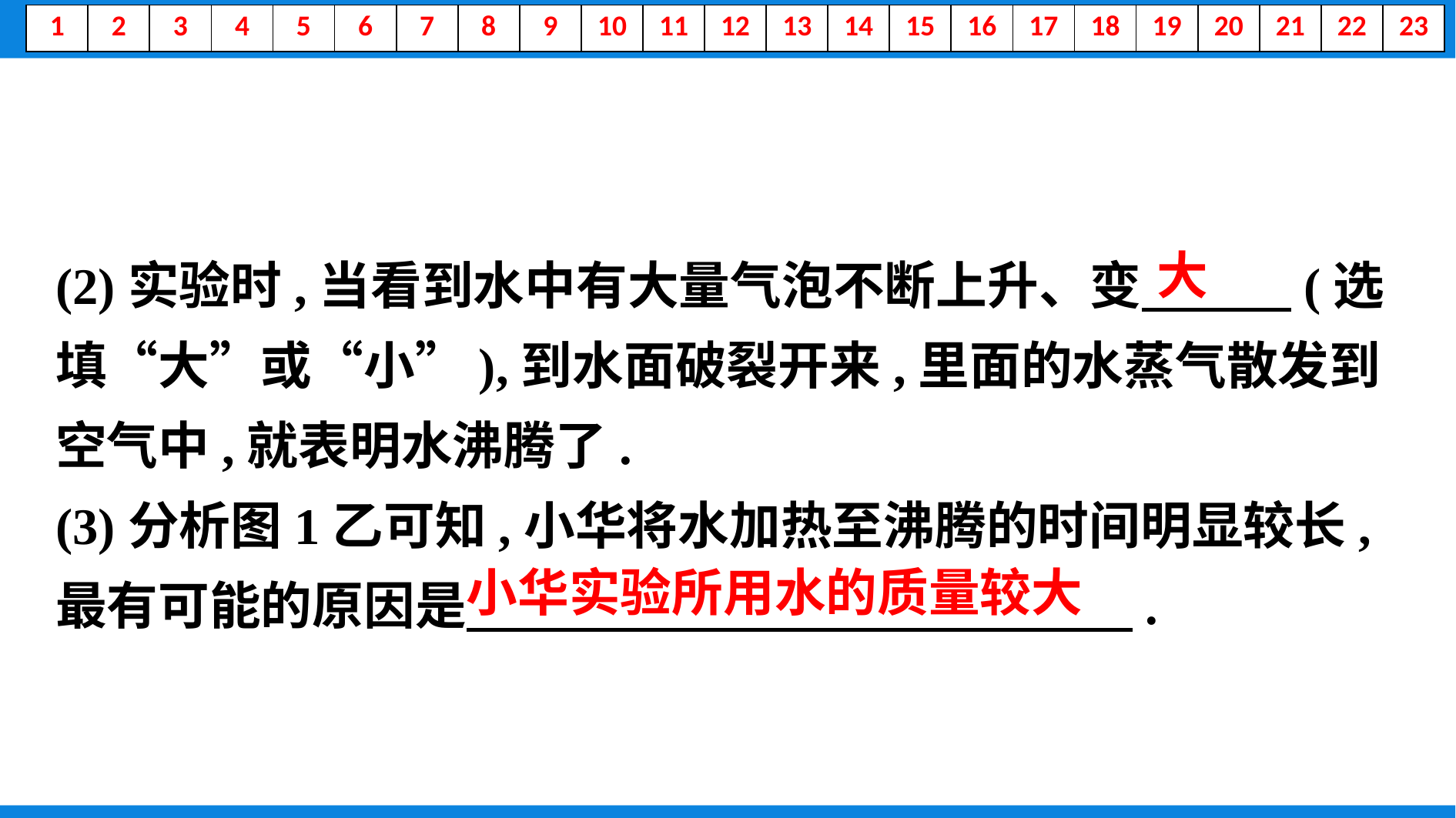

(2)实验时,当看到水中有大量气泡不断上升、变　    　(选填“大”或“小”),到水面破裂开来,里面的水蒸气散发到空气中,就表明水沸腾了.
(3)分析图1乙可知,小华将水加热至沸腾的时间明显较长,最有可能的原因是　                                                　.
　大
　小华实验所用水的质量较大